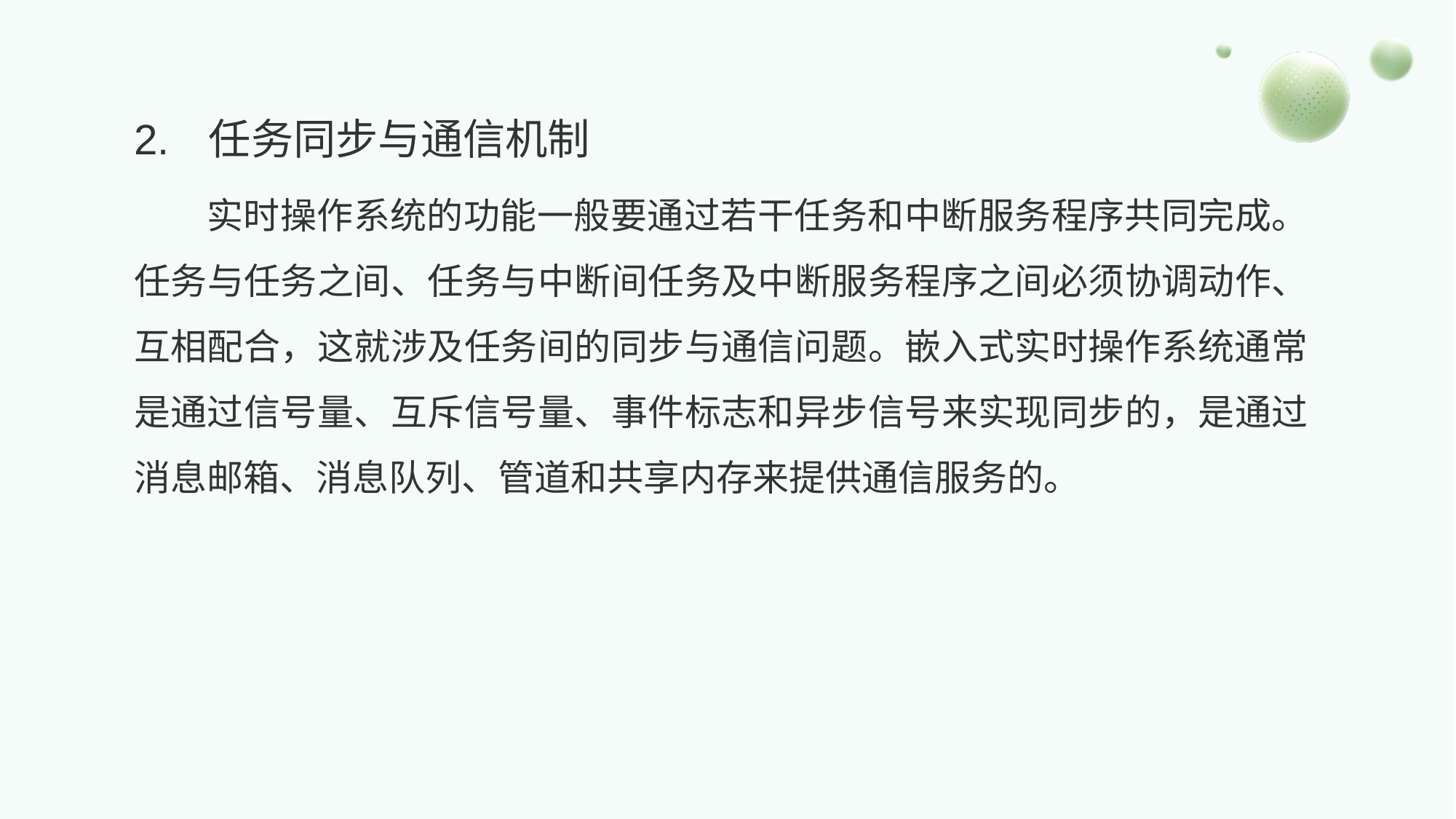

2.	  任务同步与通信机制
实时操作系统的功能一般要通过若干任务和中断服务程序共同完成。任务与任务之间、任务与中断间任务及中断服务程序之间必须协调动作、互相配合，这就涉及任务间的同步与通信问题。嵌入式实时操作系统通常是通过信号量、互斥信号量、事件标志和异步信号来实现同步的，是通过消息邮箱、消息队列、管道和共享内存来提供通信服务的。